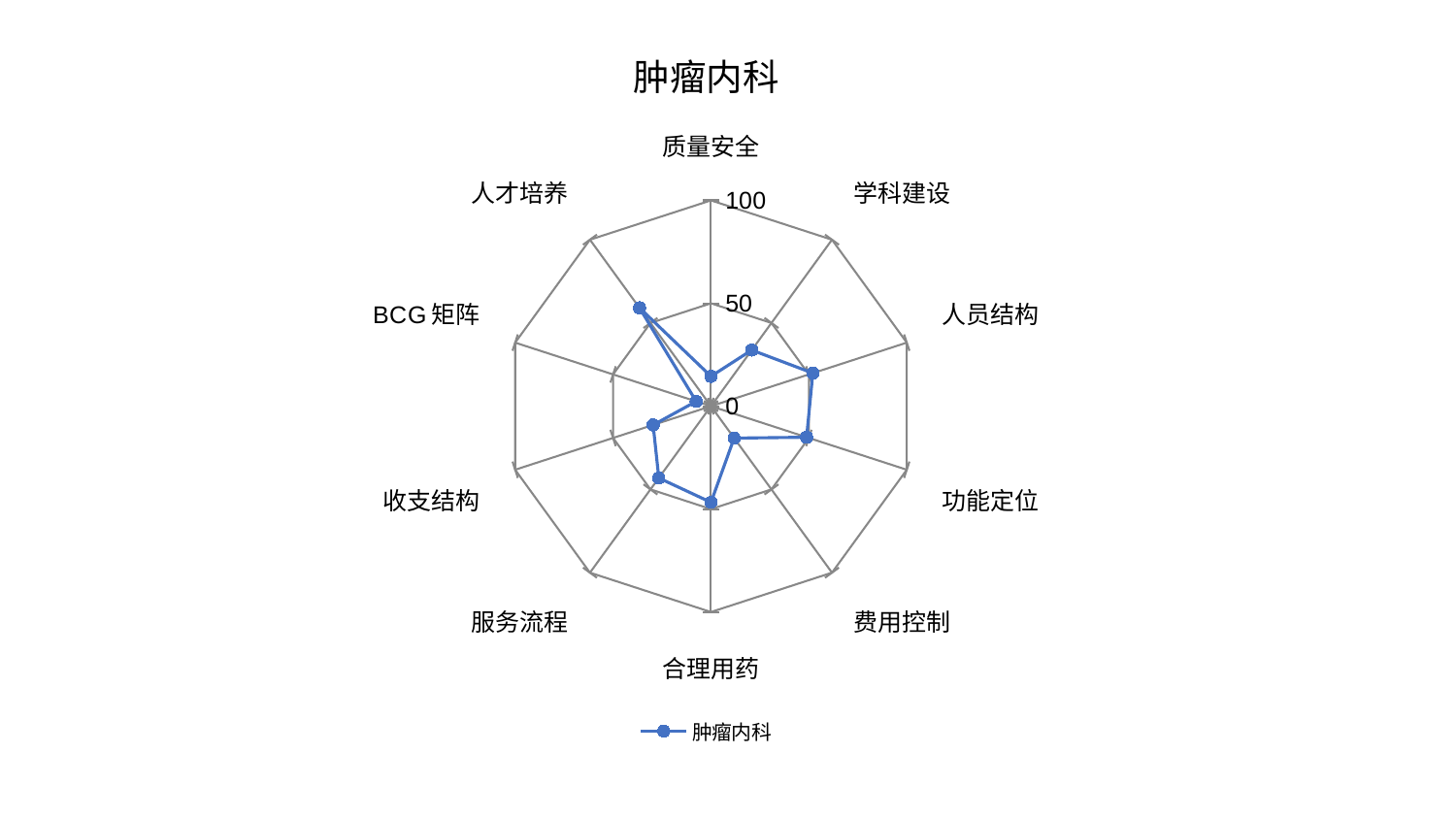

### Chart: 肿瘤内科

| Category | 肿瘤内科 |
|---|---|
| 质量安全 | 14.528396162146672 |
| 学科建设 | 33.71067885656852 |
| 人员结构 | 52.02691588886589 |
| 功能定位 | 48.84345361315626 |
| 费用控制 | 19.17685948828122 |
| 合理用药 | 46.723893208507235 |
| 服务流程 | 43.14082570507046 |
| 收支结构 | 29.551031732595117 |
| BCG矩阵 | 7.557214240878005 |
| 人才培养 | 59.06678233059298 |
129